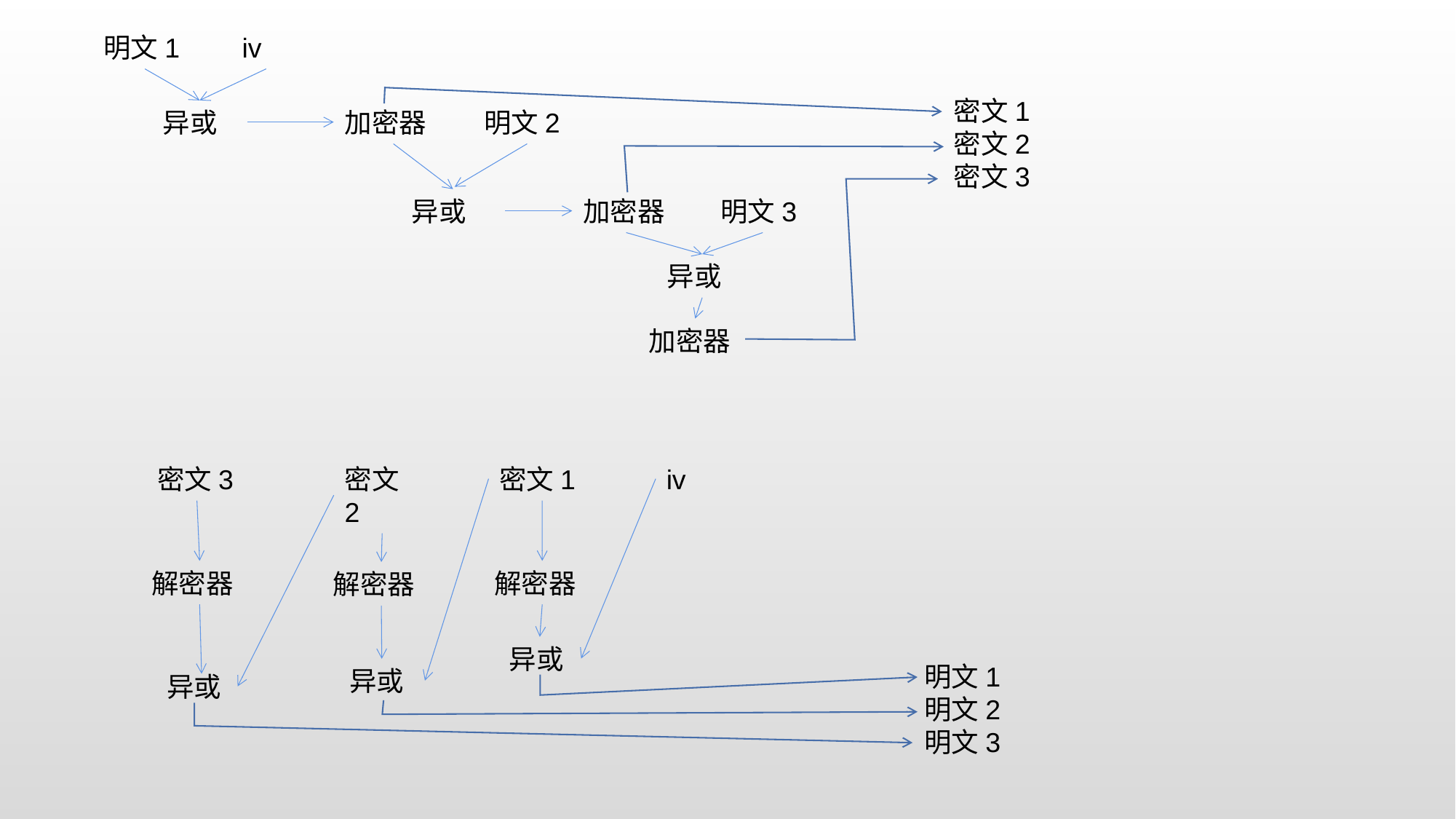

明文1
iv

密文1
密文2
密文3
异或
加密器
明文2

异或
加密器
明文3
异或
加密器
密文3
密文2
密文1
iv
解密器
解密器
解密器
异或
明文1
明文2
明文3
异或
异或